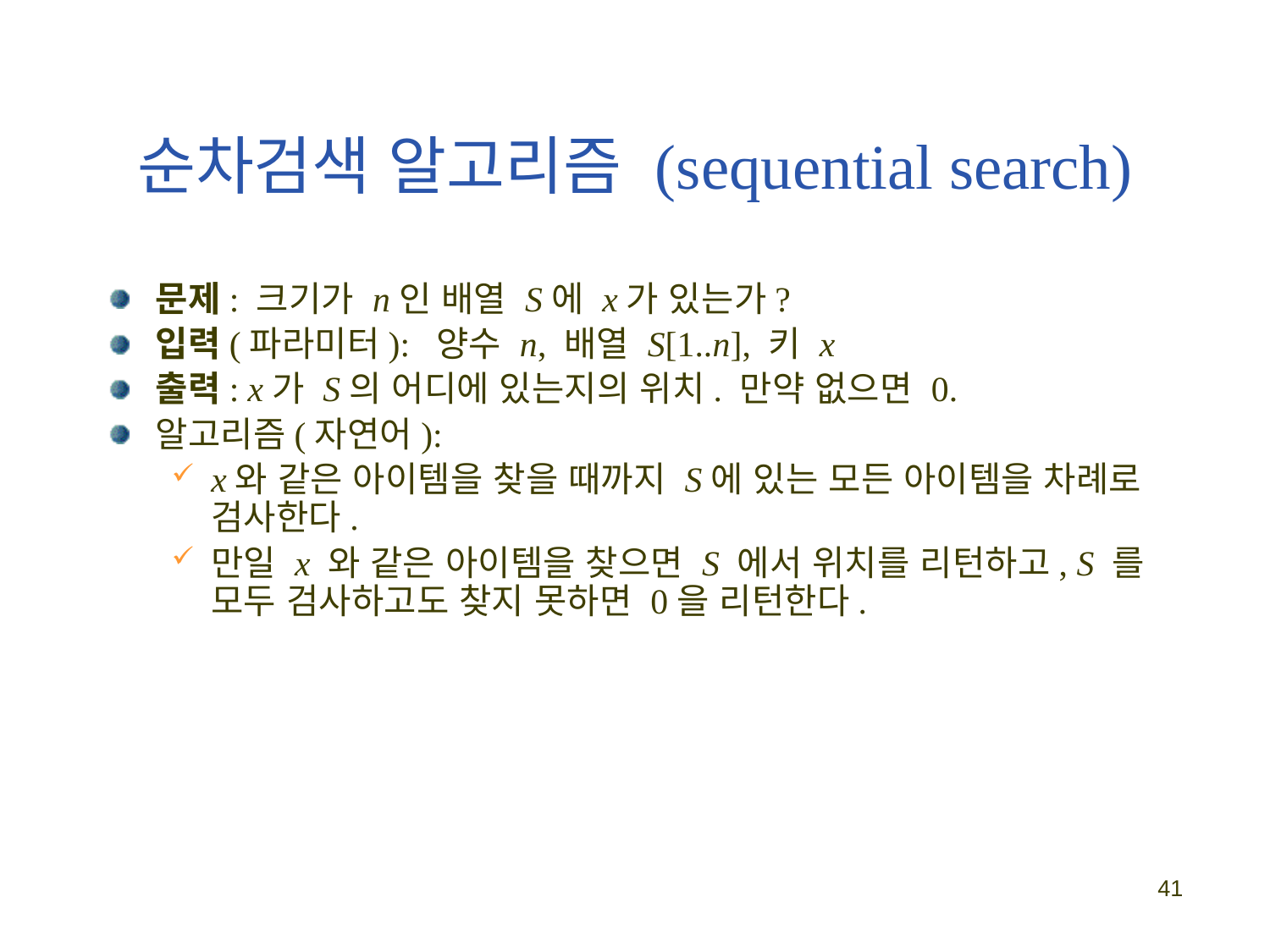

# 순차검색 알고리즘 (sequential search)
문제: 크기가 n인 배열 S에 x가 있는가?
입력(파라미터):  양수 n, 배열 S[1..n], 키 x
출력: x가 S의 어디에 있는지의 위치. 만약 없으면 0.
알고리즘(자연어):
x와 같은 아이템을 찾을 때까지 S에 있는 모든 아이템을 차례로 검사한다.
만일 x 와 같은 아이템을 찾으면 S 에서 위치를 리턴하고, S 를 모두 검사하고도 찾지 못하면 0을 리턴한다.

41